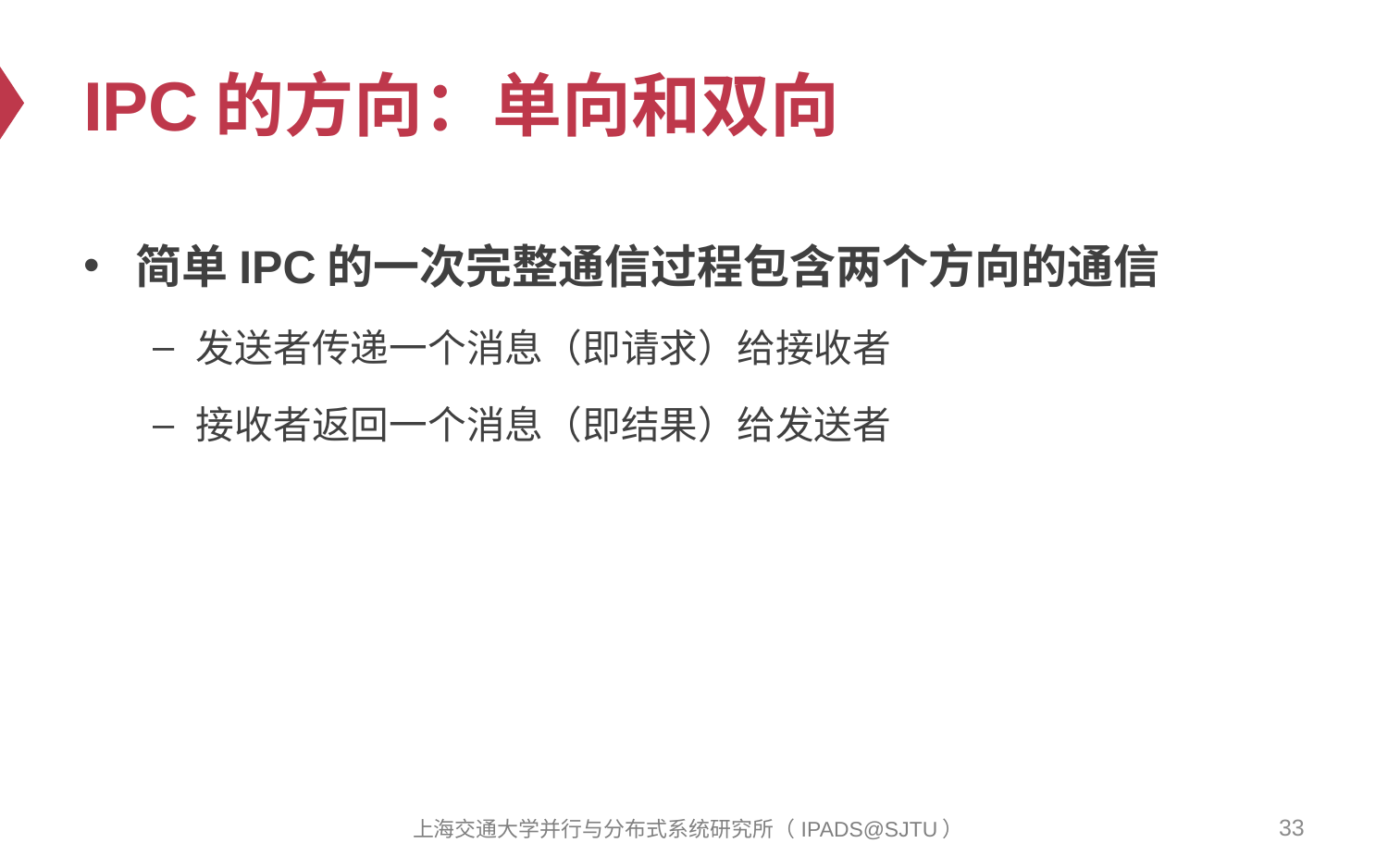

# IPC的方向：单向和双向
简单IPC的一次完整通信过程包含两个方向的通信
发送者传递一个消息（即请求）给接收者
接收者返回一个消息（即结果）给发送者
33
上海交通大学并行与分布式系统研究所（IPADS@SJTU）